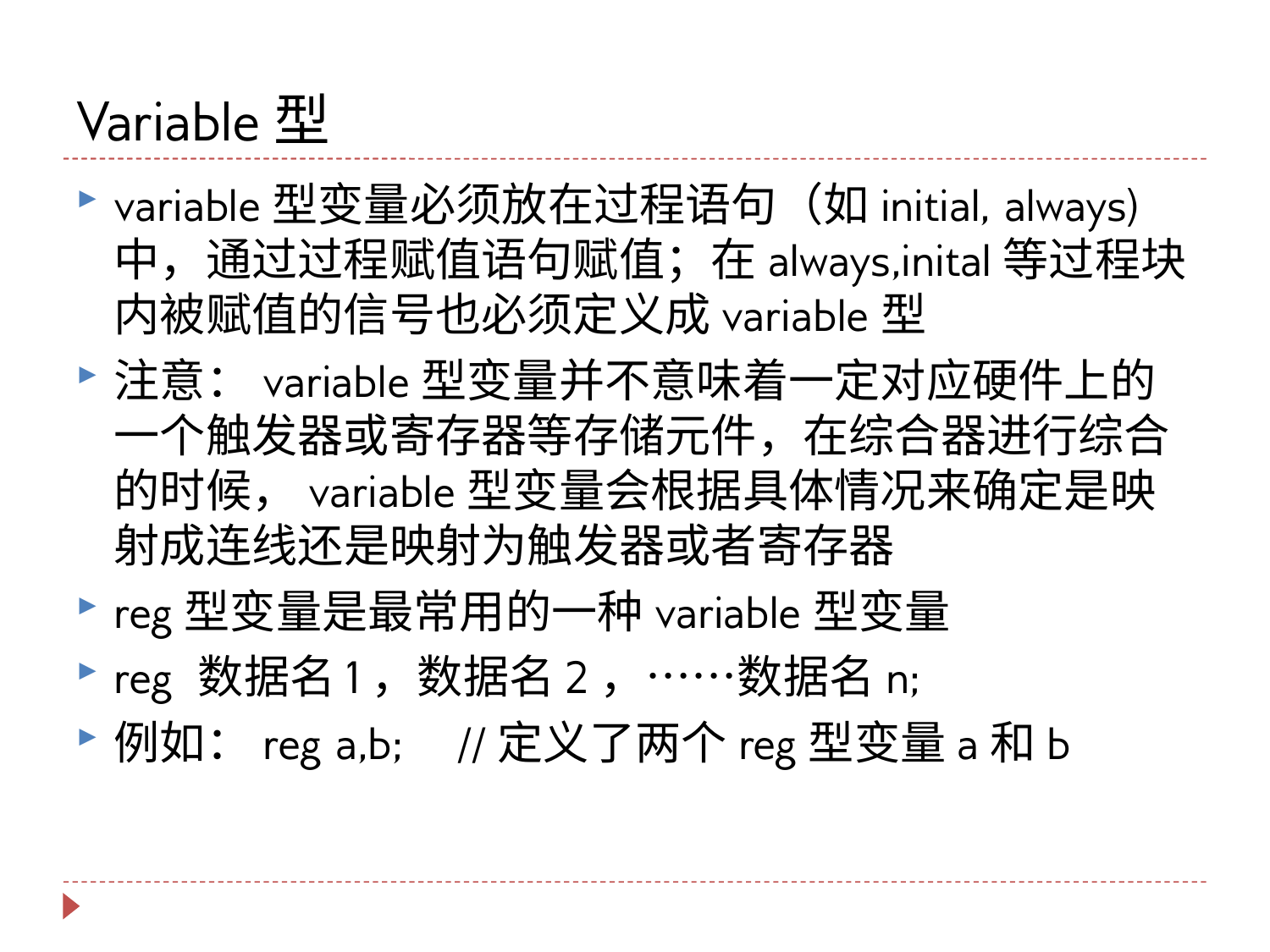

# Variable型
variable型变量必须放在过程语句（如initial, always)中，通过过程赋值语句赋值；在always,inital等过程块内被赋值的信号也必须定义成variable型
注意：variable型变量并不意味着一定对应硬件上的一个触发器或寄存器等存储元件，在综合器进行综合的时候，variable型变量会根据具体情况来确定是映射成连线还是映射为触发器或者寄存器
reg型变量是最常用的一种variable型变量
reg 数据名1，数据名2，……数据名n;
例如：reg a,b;    //定义了两个reg型变量a和b